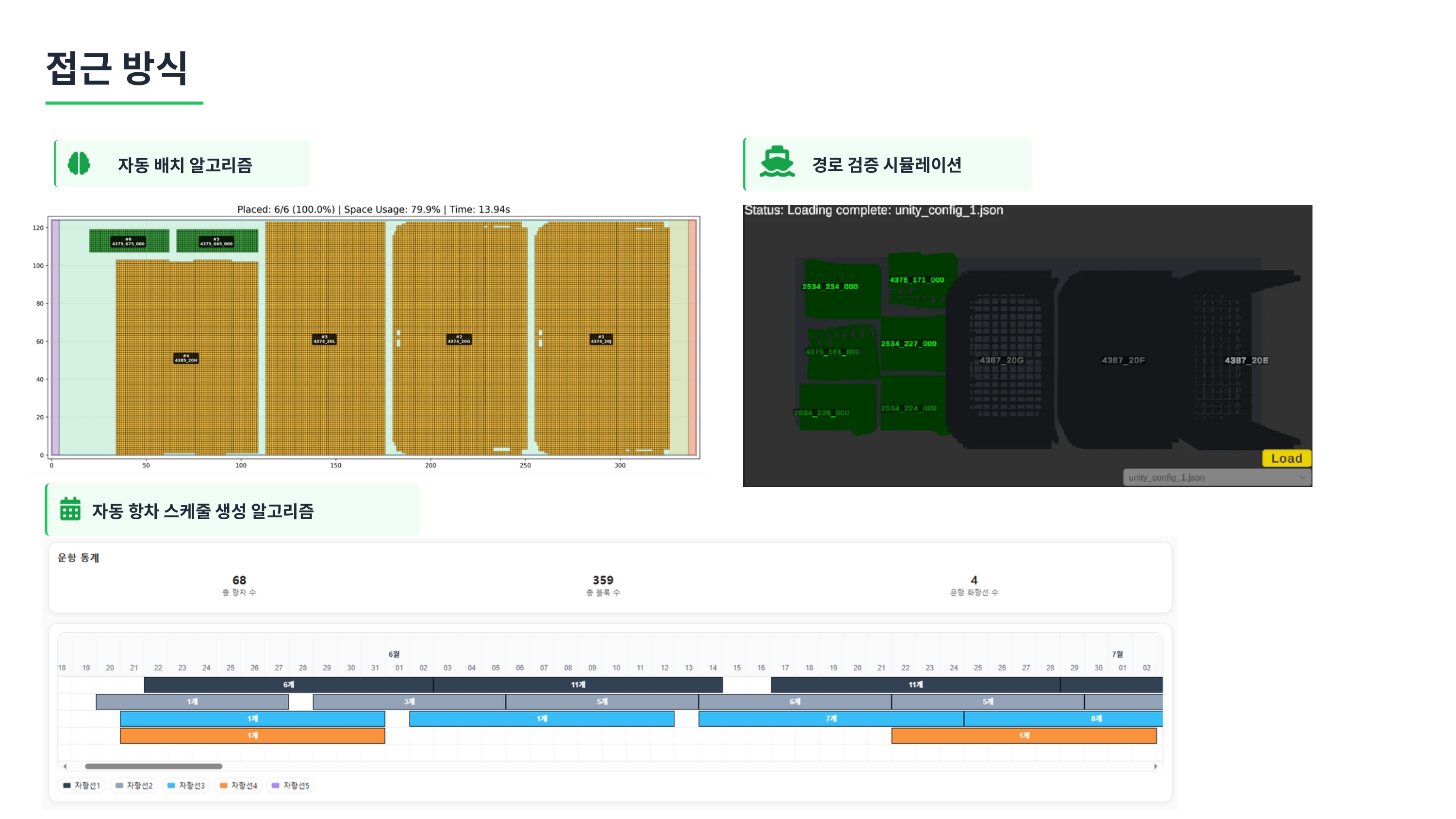

접근 방식

경로 검증 시뮬레이션
자동 배치 알고리즘

자동 항차 스케줄 생성 알고리즘

2 / 7